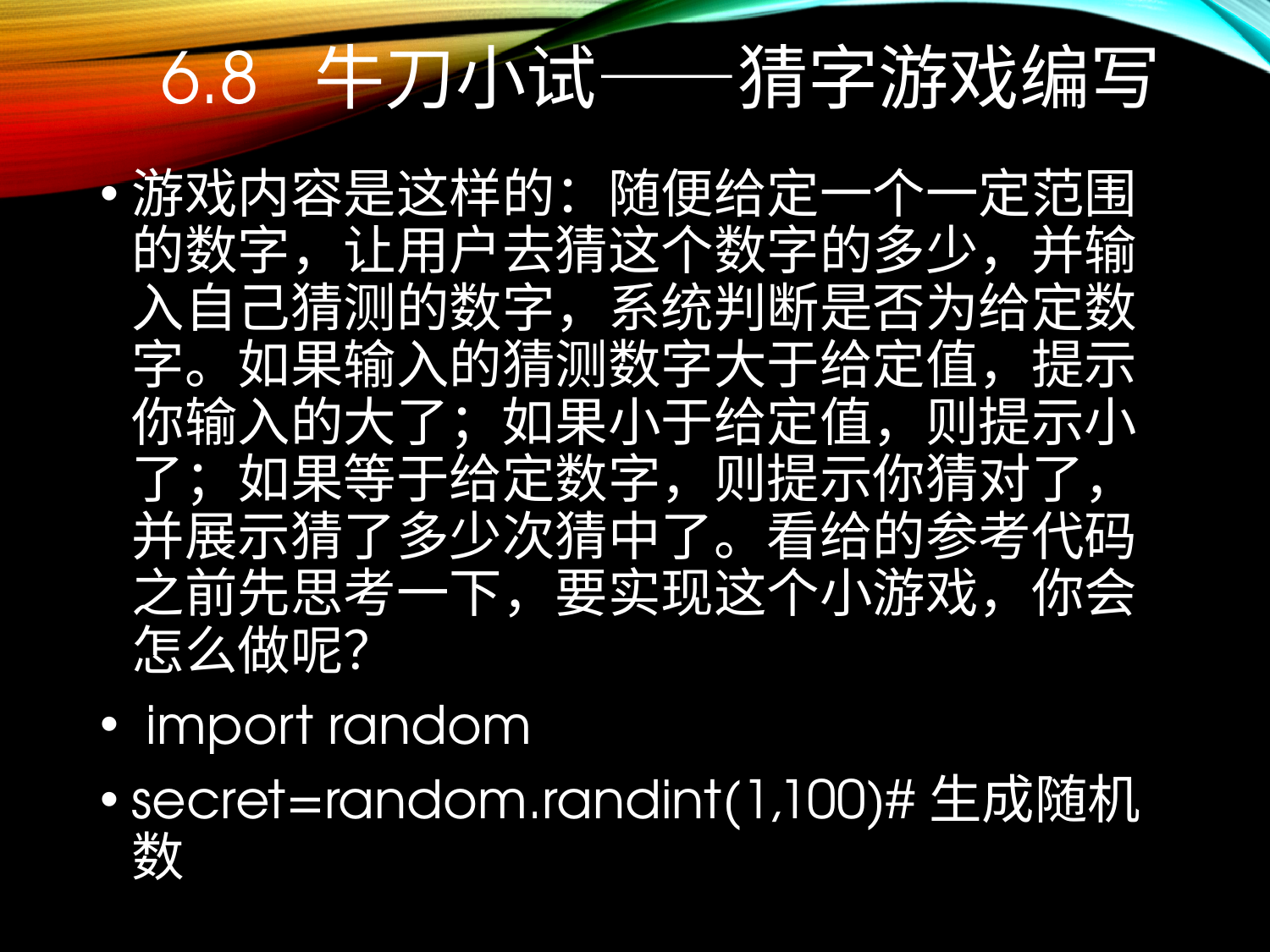

# 6.8  牛刀小试——猜字游戏编写
游戏内容是这样的：随便给定一个一定范围的数字，让用户去猜这个数字的多少，并输入自己猜测的数字，系统判断是否为给定数字。如果输入的猜测数字大于给定值，提示你输入的大了；如果小于给定值，则提示小了；如果等于给定数字，则提示你猜对了，并展示猜了多少次猜中了。看给的参考代码之前先思考一下，要实现这个小游戏，你会怎么做呢？
 import random
secret=random.randint(1,100)#生成随机数